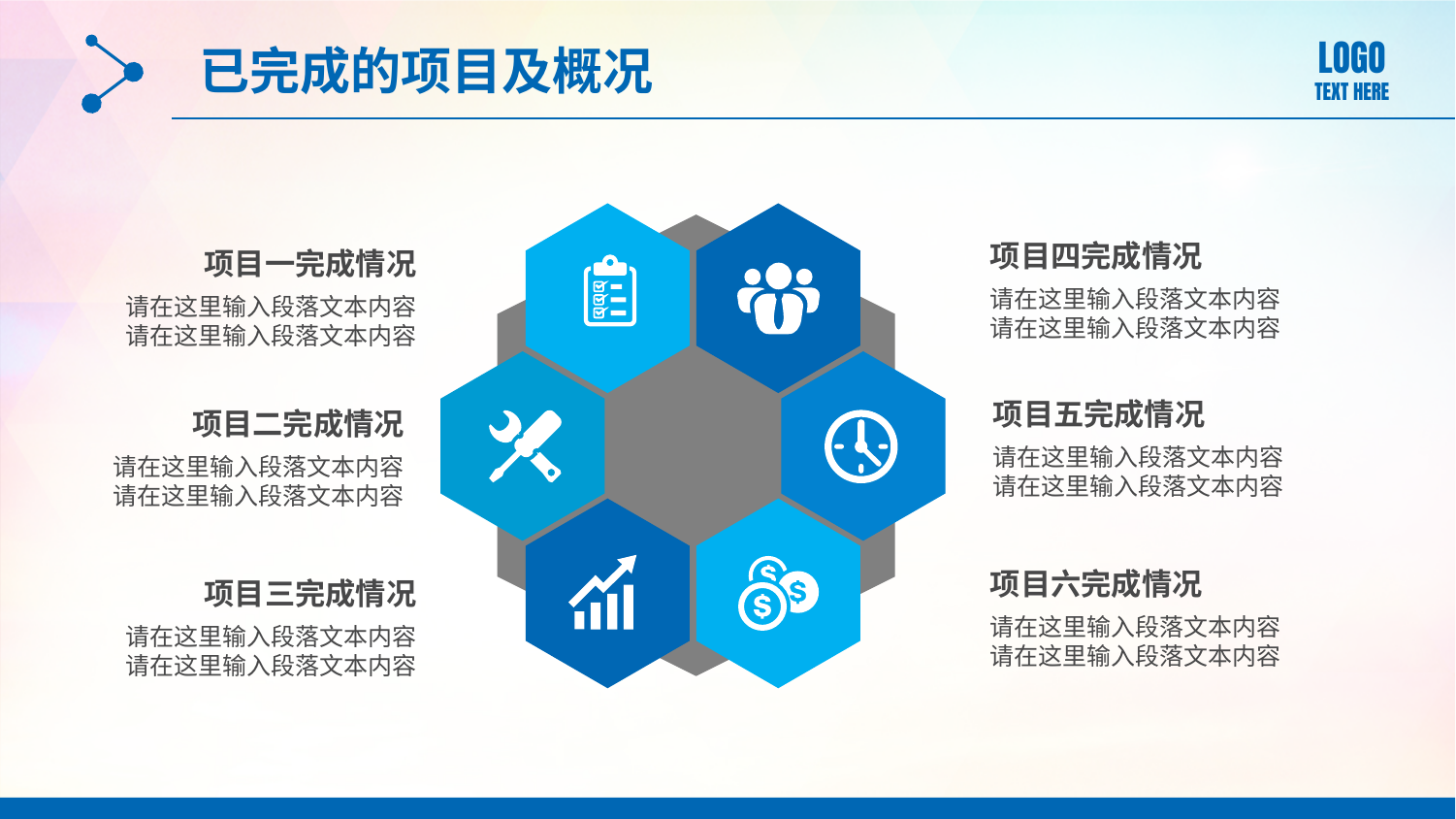

LOGO
TEXT HERE
已完成的项目及概况

项目四完成情况
项目一完成情况

请在这里输入段落文本内容请在这里输入段落文本内容
请在这里输入段落文本内容请在这里输入段落文本内容

项目五完成情况
项目二完成情况

请在这里输入段落文本内容请在这里输入段落文本内容
请在这里输入段落文本内容请在这里输入段落文本内容

项目六完成情况
项目三完成情况
请在这里输入段落文本内容请在这里输入段落文本内容
请在这里输入段落文本内容请在这里输入段落文本内容